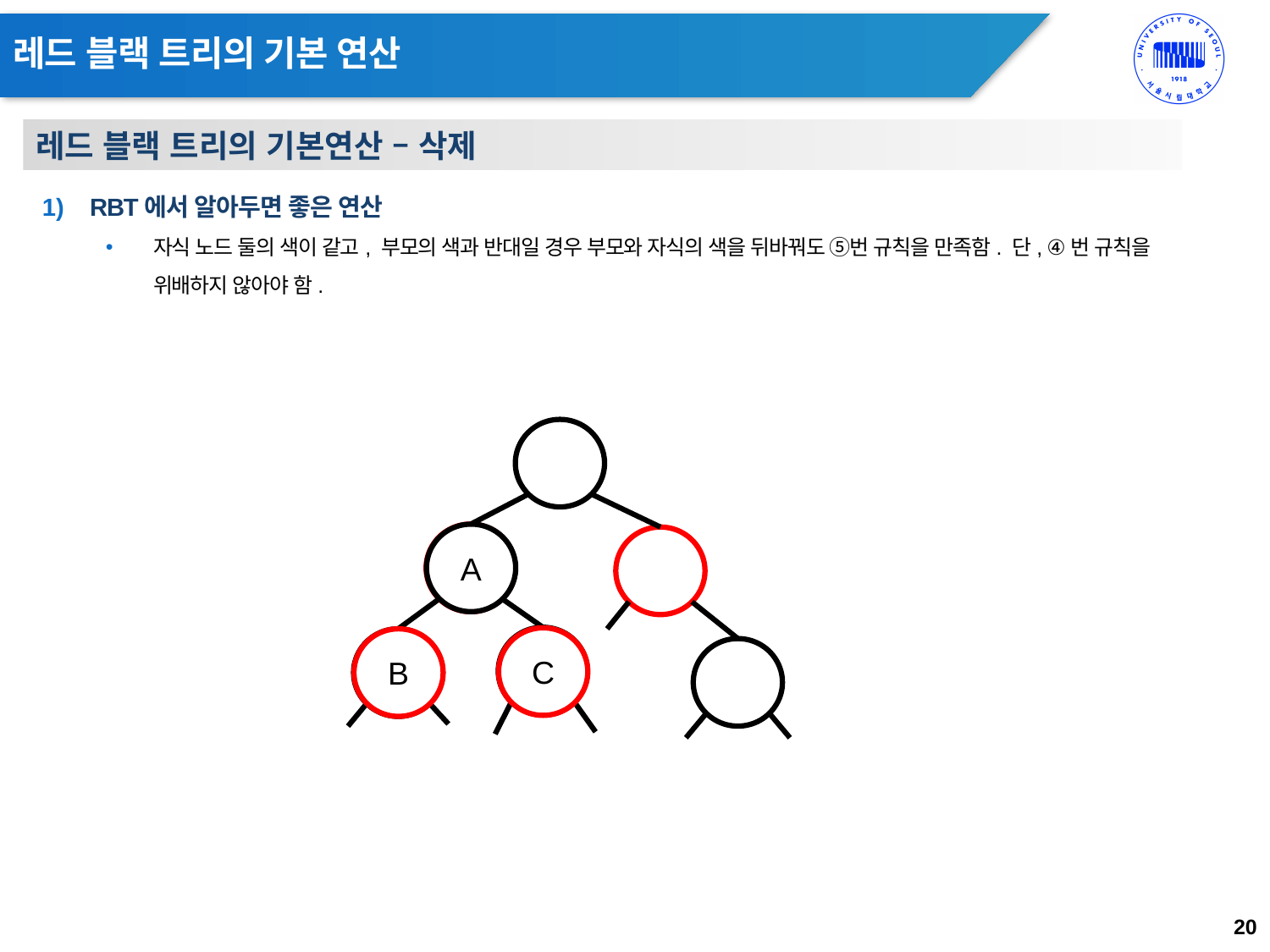

# 레드 블랙 트리의 기본 연산
레드 블랙 트리의 기본연산 – 삭제
RBT에서 알아두면 좋은 연산
자식 노드 둘의 색이 같고, 부모의 색과 반대일 경우 부모와 자식의 색을 뒤바꿔도 ⑤번 규칙을 만족함. 단, ④번 규칙을 위배하지 않아야 함.

A
A

C
C
B
B

20